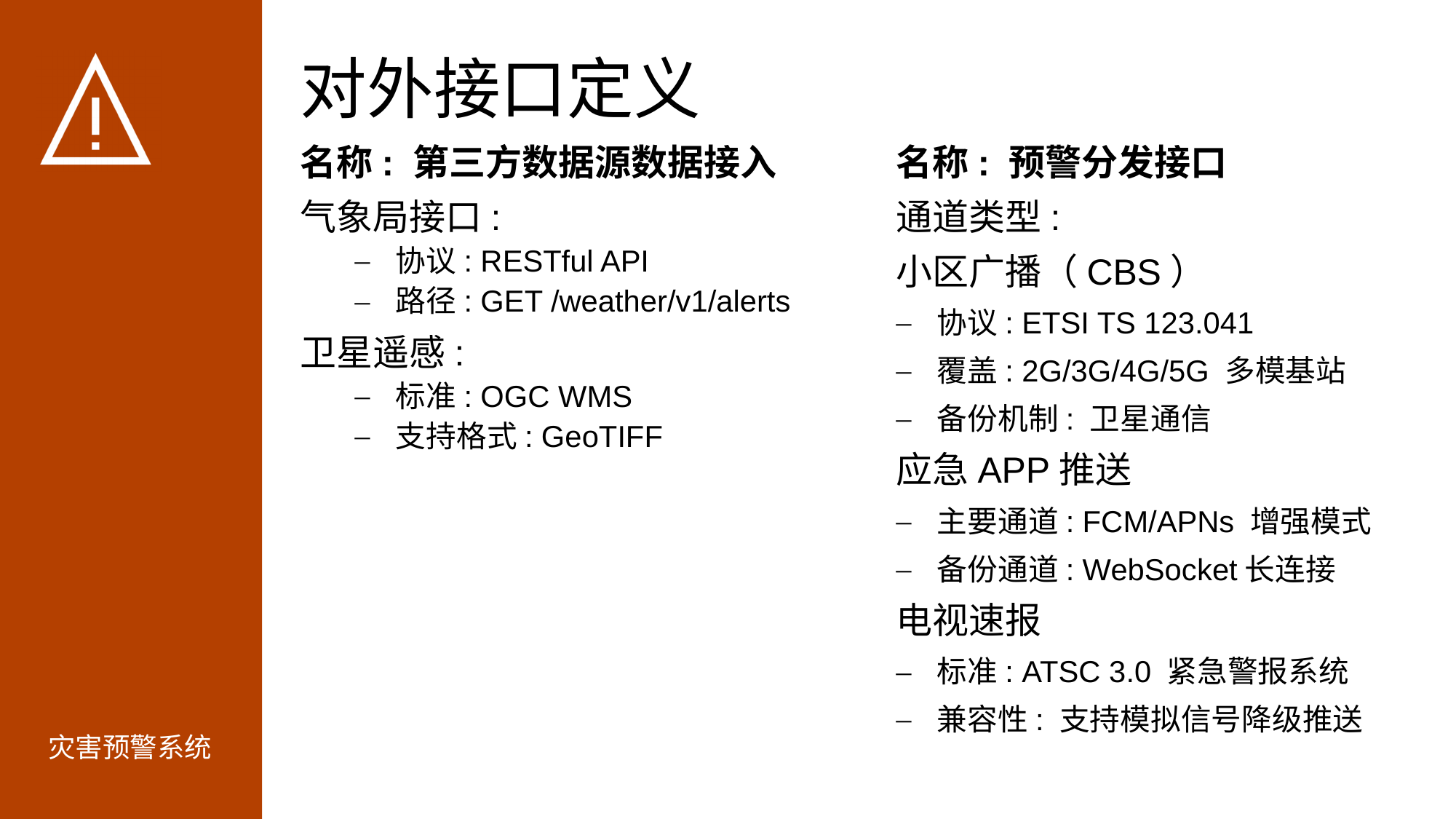

# 对外接口定义
名称: 第三方数据源数据接入
气象局接口:
协议: RESTful API
路径: GET /weather/v1/alerts
卫星遥感:
标准: OGC WMS
支持格式: GeoTIFF
名称: 预警分发接口
通道类型:
小区广播（CBS）
协议: ETSI TS 123.041
覆盖: 2G/3G/4G/5G 多模基站
备份机制: 卫星通信
应急APP推送
主要通道: FCM/APNs 增强模式
备份通道: WebSocket长连接
电视速报
标准: ATSC 3.0 紧急警报系统
兼容性: 支持模拟信号降级推送